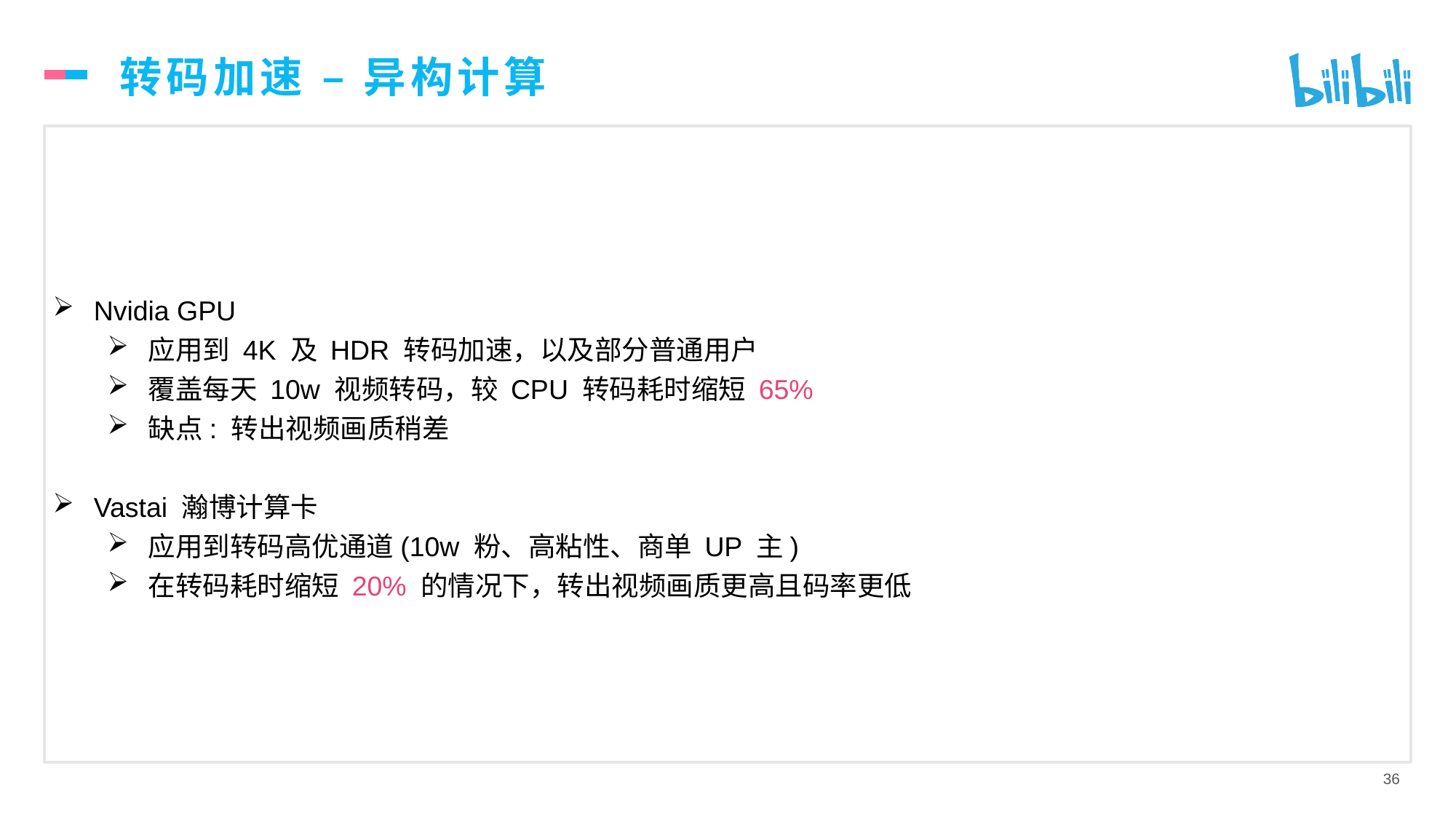

# 转码加速 – 异构计算
Nvidia GPU
应用到 4K 及 HDR 转码加速，以及部分普通用户
覆盖每天 10w 视频转码，较 CPU 转码耗时缩短 65%
缺点: 转出视频画质稍差

Vastai 瀚博计算卡
应用到转码高优通道(10w 粉、高粘性、商单 UP 主)
在转码耗时缩短 20% 的情况下，转出视频画质更高且码率更低